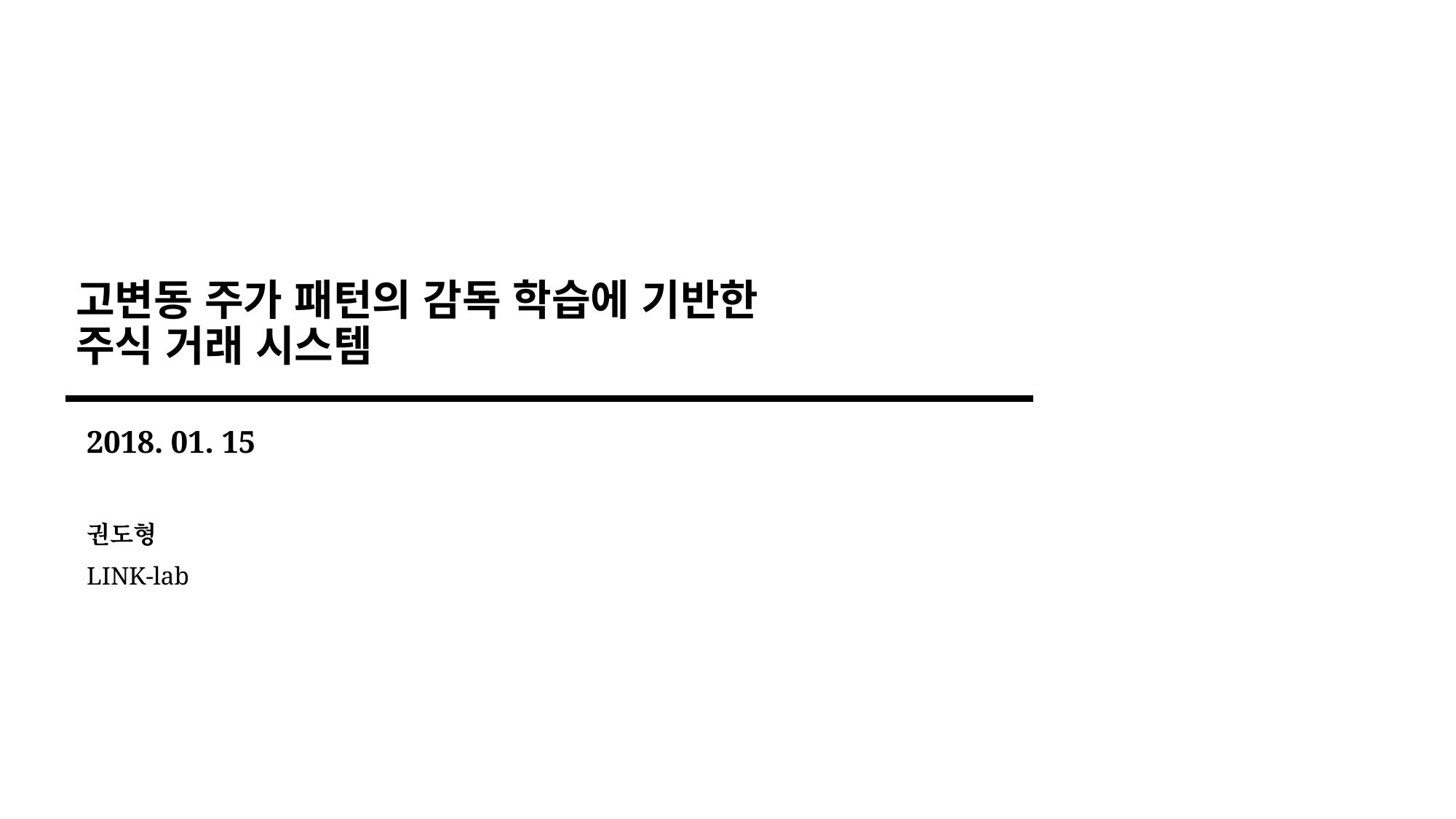

# 고변동 주가 패턴의 감독 학습에 기반한 주식 거래 시스템
2018. 01. 15

권도형
LINK-lab